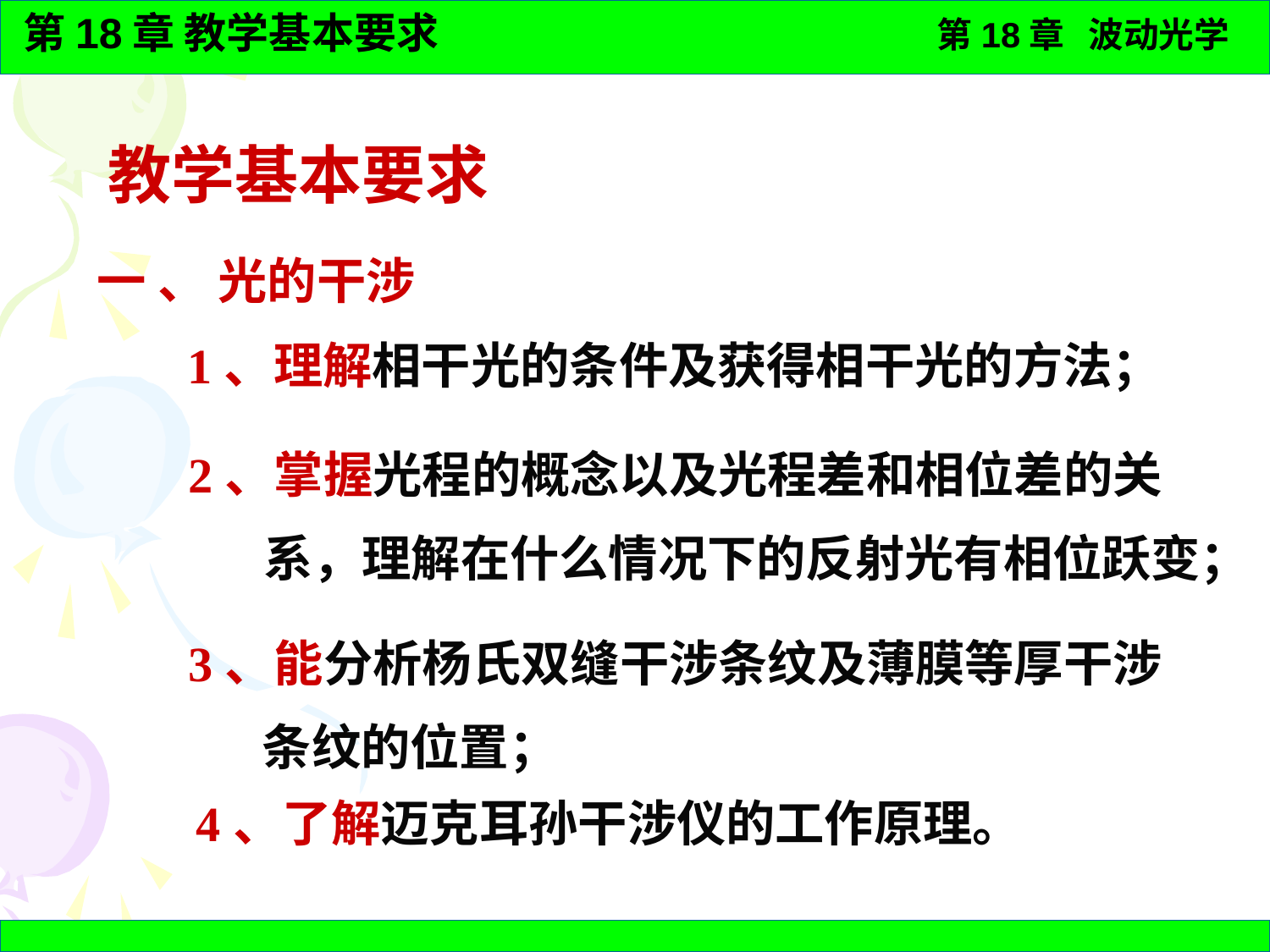

教学基本要求
一 、 光的干涉
  1、理解相干光的条件及获得相干光的方法；
    2、掌握光程的概念以及光程差和相位差的关
          系，理解在什么情况下的反射光有相位跃变；
     3、能分析杨氏双缝干涉条纹及薄膜等厚干涉
           条纹的位置；
    4、了解迈克耳孙干涉仪的工作原理。